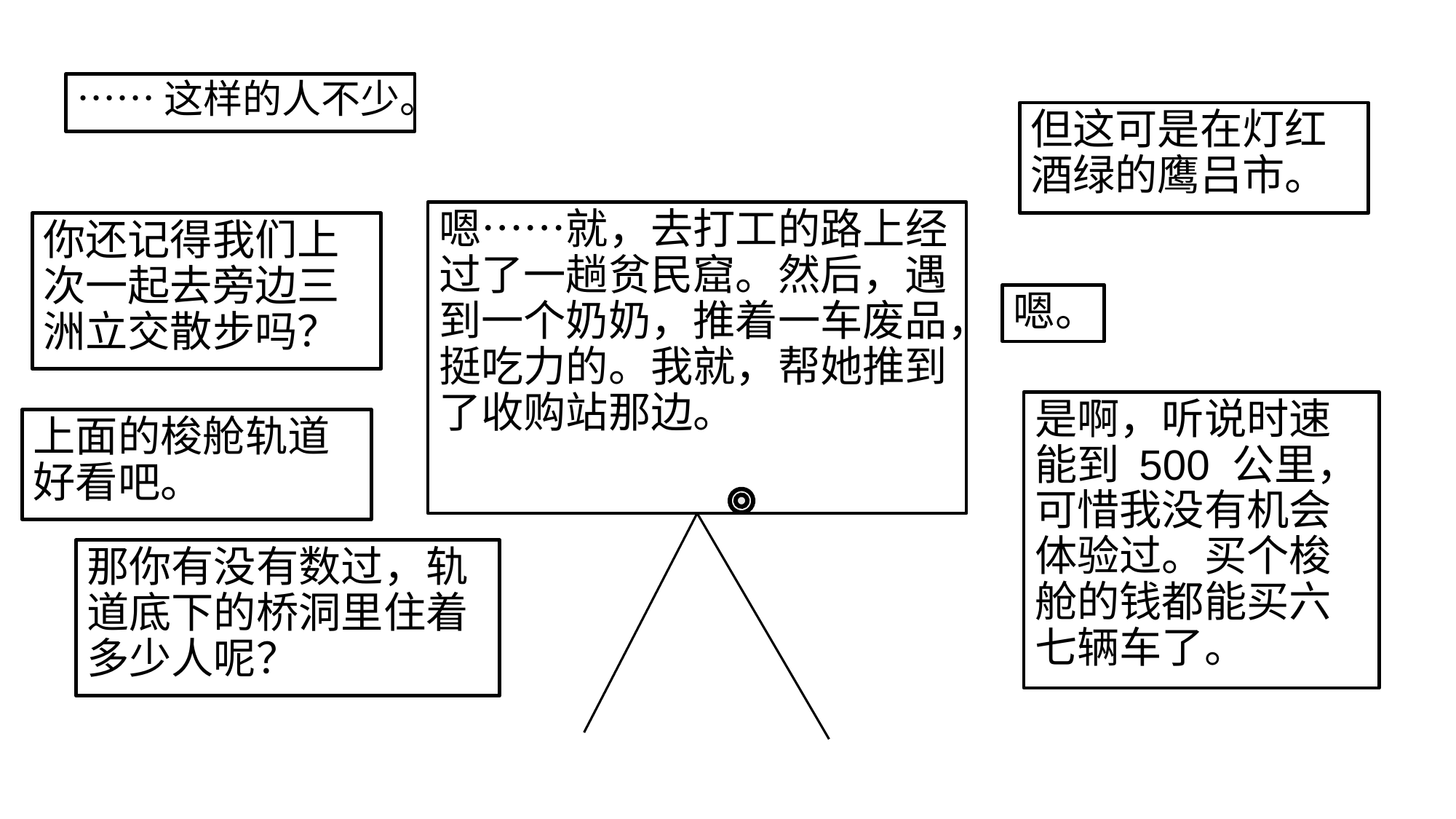

……这样的人不少。
但这可是在灯红酒绿的鹰吕市。
嗯……就，去打工的路上经过了一趟贫民窟。然后，遇到一个奶奶，推着一车废品，挺吃力的。我就，帮她推到了收购站那边。
你还记得我们上次一起去旁边三洲立交散步吗？
嗯。
是啊，听说时速能到 500 公里，可惜我没有机会体验过。买个梭舱的钱都能买六七辆车了。

上面的梭舱轨道好看吧。
那你有没有数过，轨道底下的桥洞里住着多少人呢？